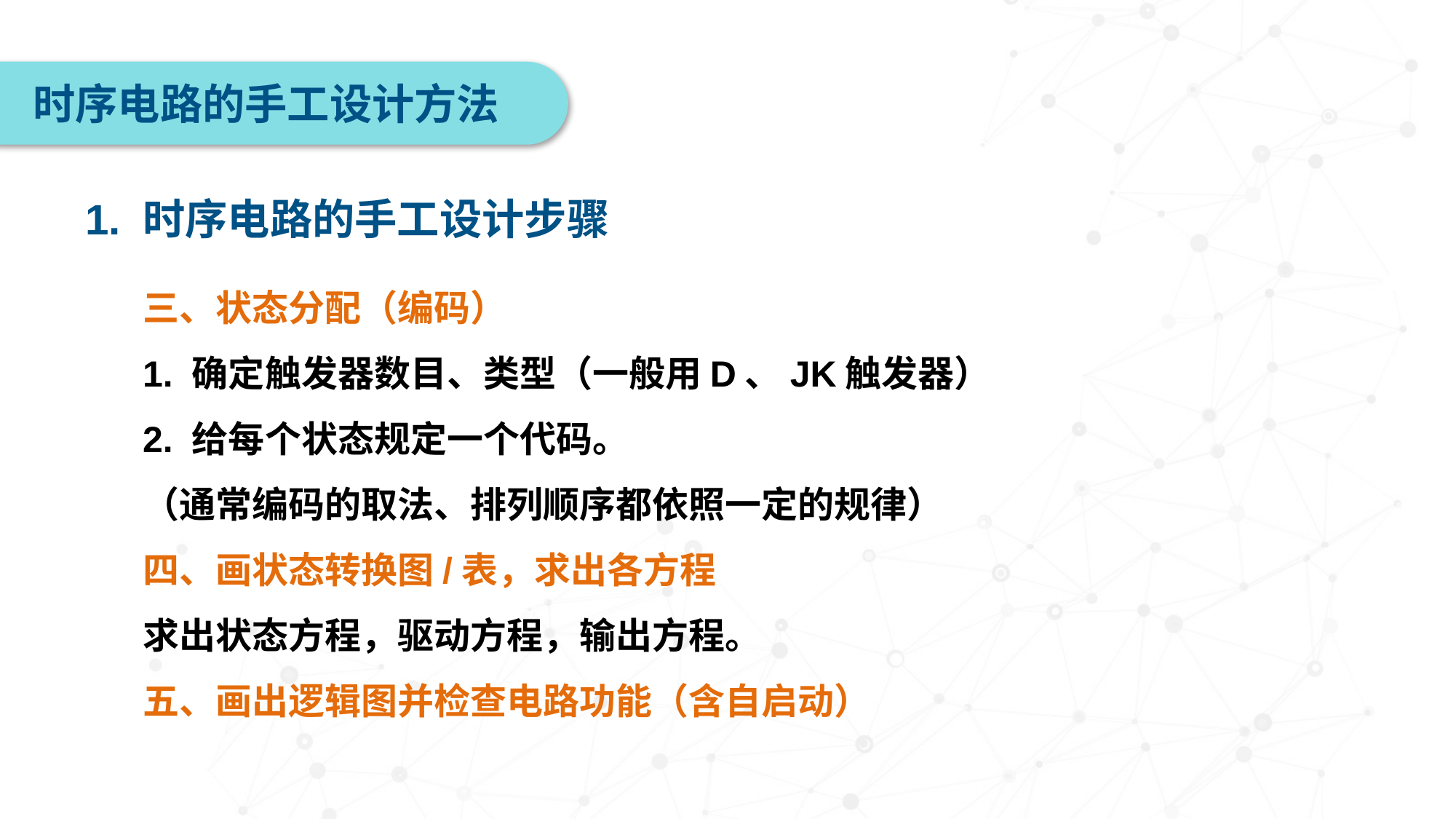

时序电路的手工设计方法
1. 时序电路的手工设计步骤
三、状态分配（编码）
1. 确定触发器数目、类型（一般用D、JK触发器）
2. 给每个状态规定一个代码。
（通常编码的取法、排列顺序都依照一定的规律）
四、画状态转换图/表，求出各方程
求出状态方程，驱动方程，输出方程。
五、画出逻辑图并检查电路功能（含自启动）
20